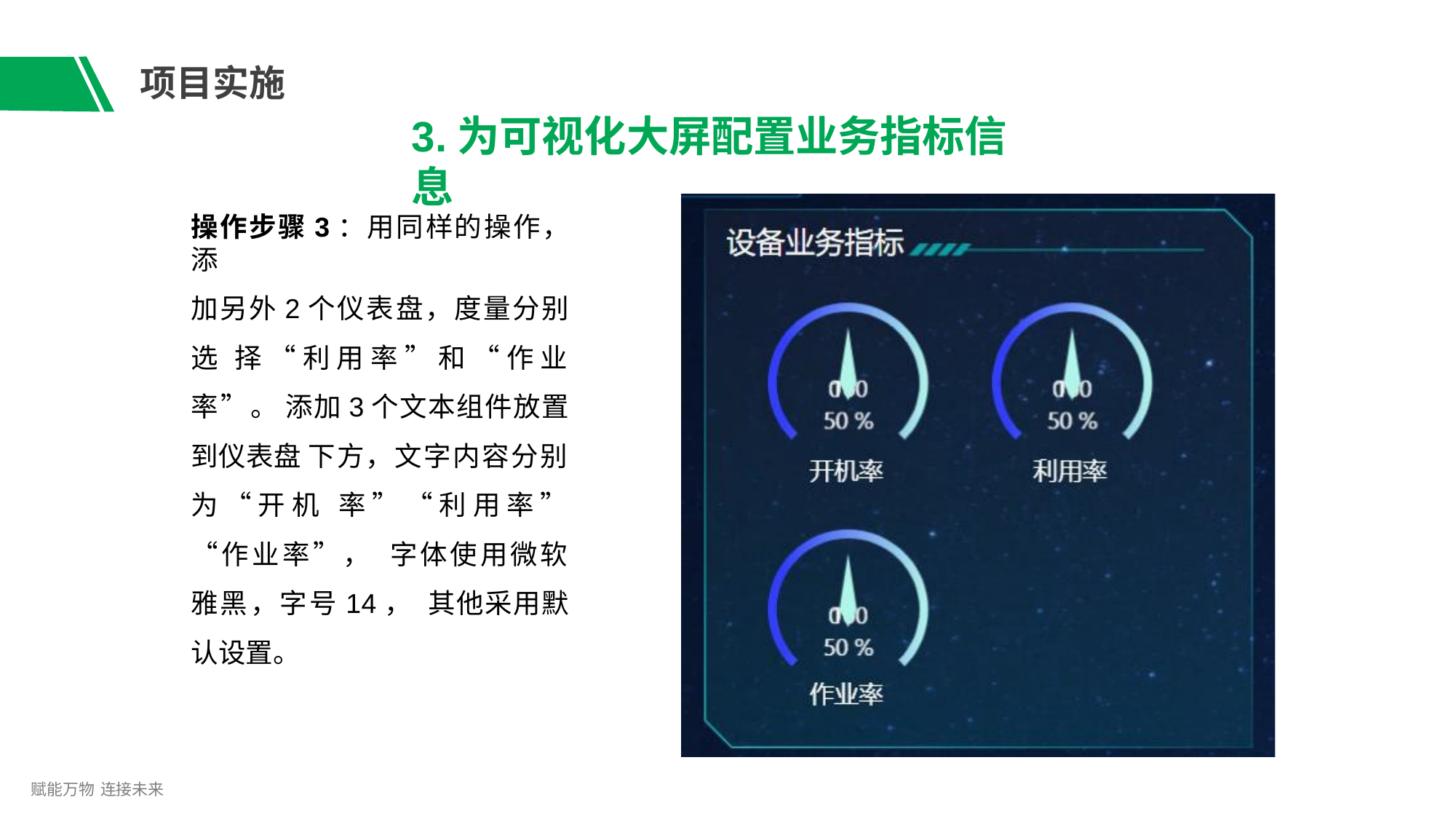

# 项目实施
3.为可视化大屏配置业务指标信息
操作步骤3：用同样的操作，添
加另外2个仪表盘，度量分别选 择“利用率”和“作业率”。 添加3个文本组件放置到仪表盘 下方，文字内容分别为“开机 率”“利用率”“作业率”，  字体使用微软雅黑，字号14，  其他采用默认设置。

赋能万物 连接未来